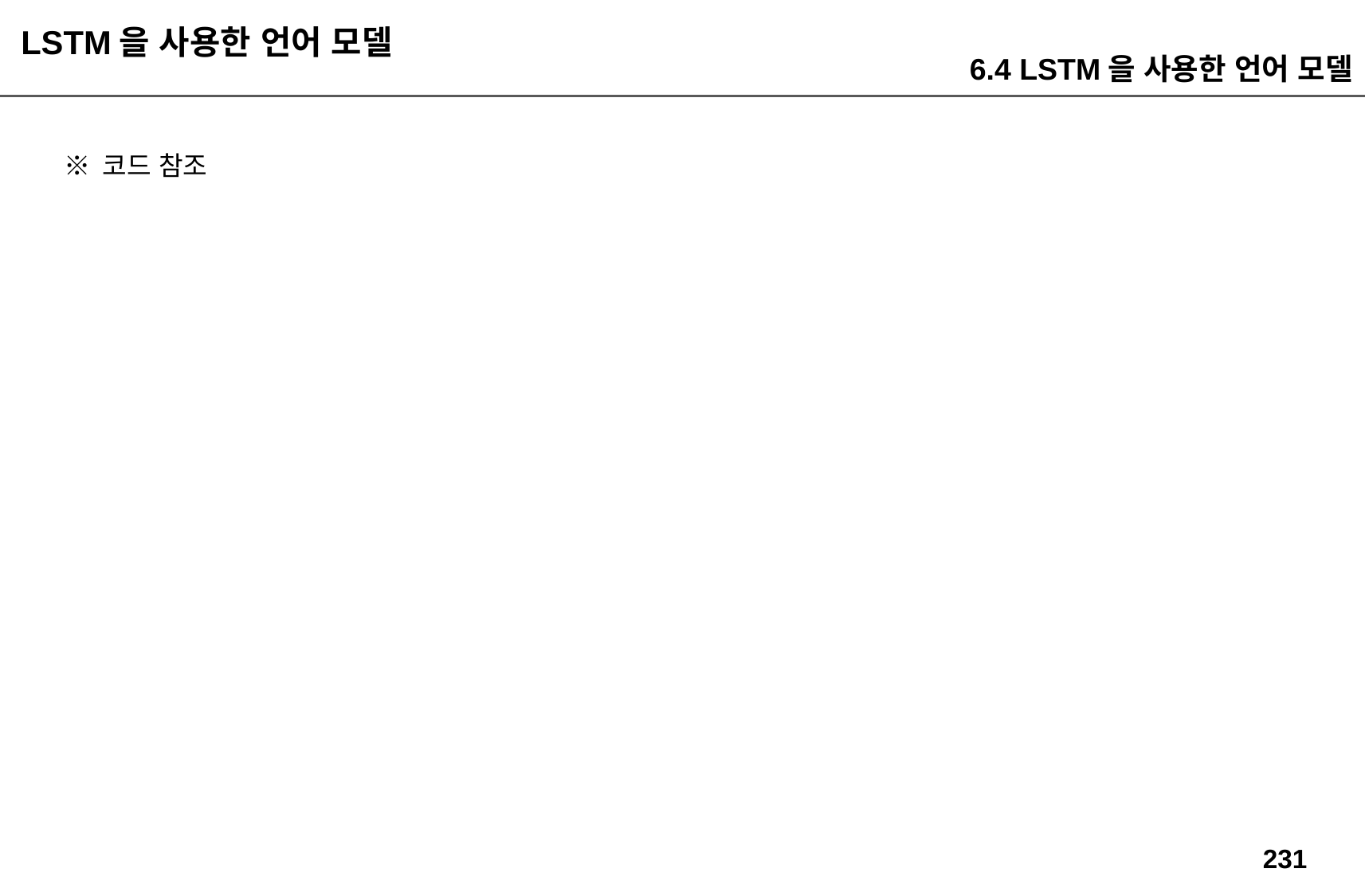

LSTM을 사용한 언어 모델
6.4 LSTM을 사용한 언어 모델
※ 코드 참조